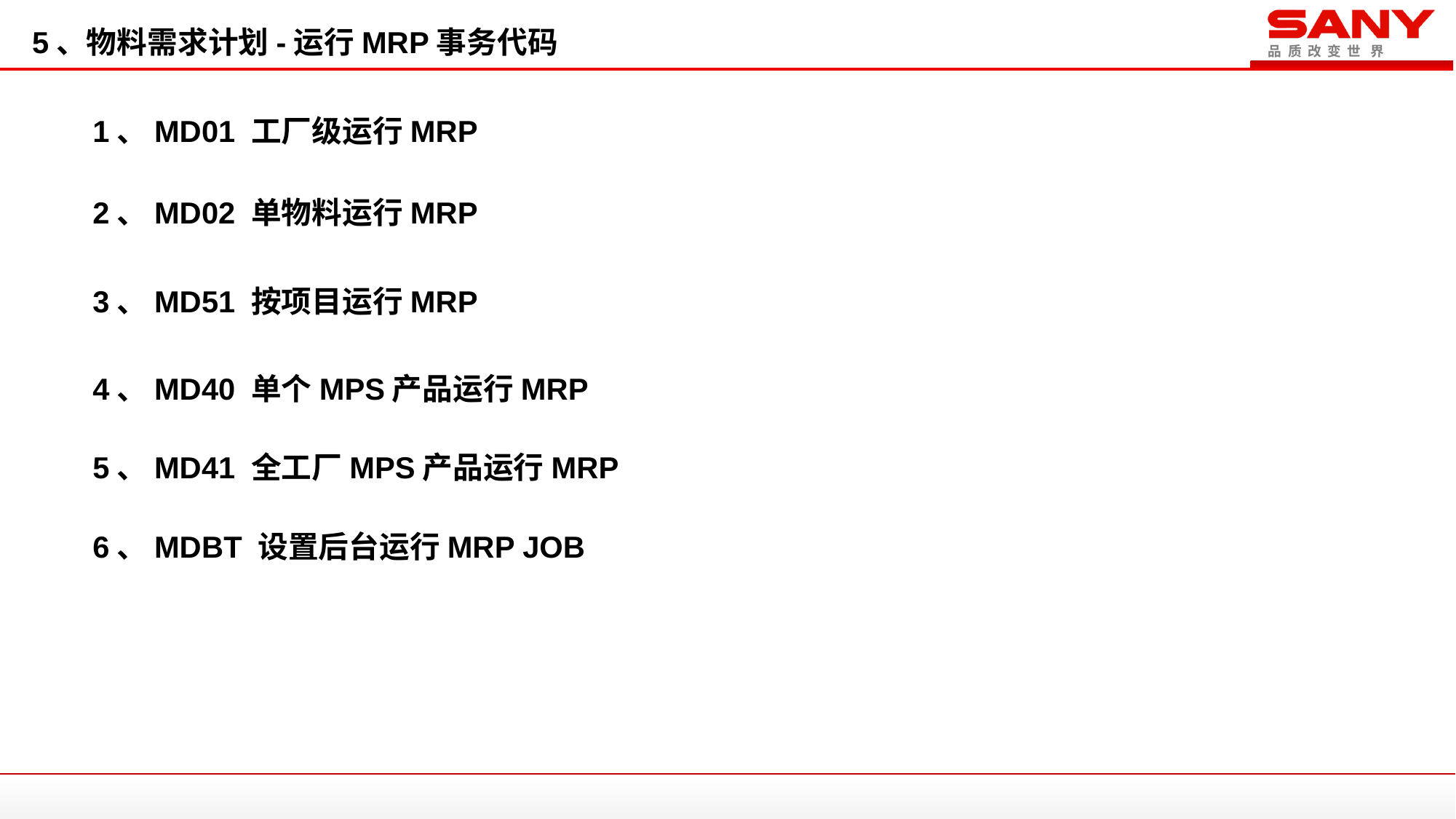

5、物料需求计划-运行MRP事务代码
1、MD01 工厂级运行MRP
2、MD02 单物料运行MRP
3、MD51 按项目运行MRP
4、MD40 单个MPS产品运行MRP
5、MD41 全工厂MPS产品运行MRP
6、MDBT 设置后台运行MRP JOB